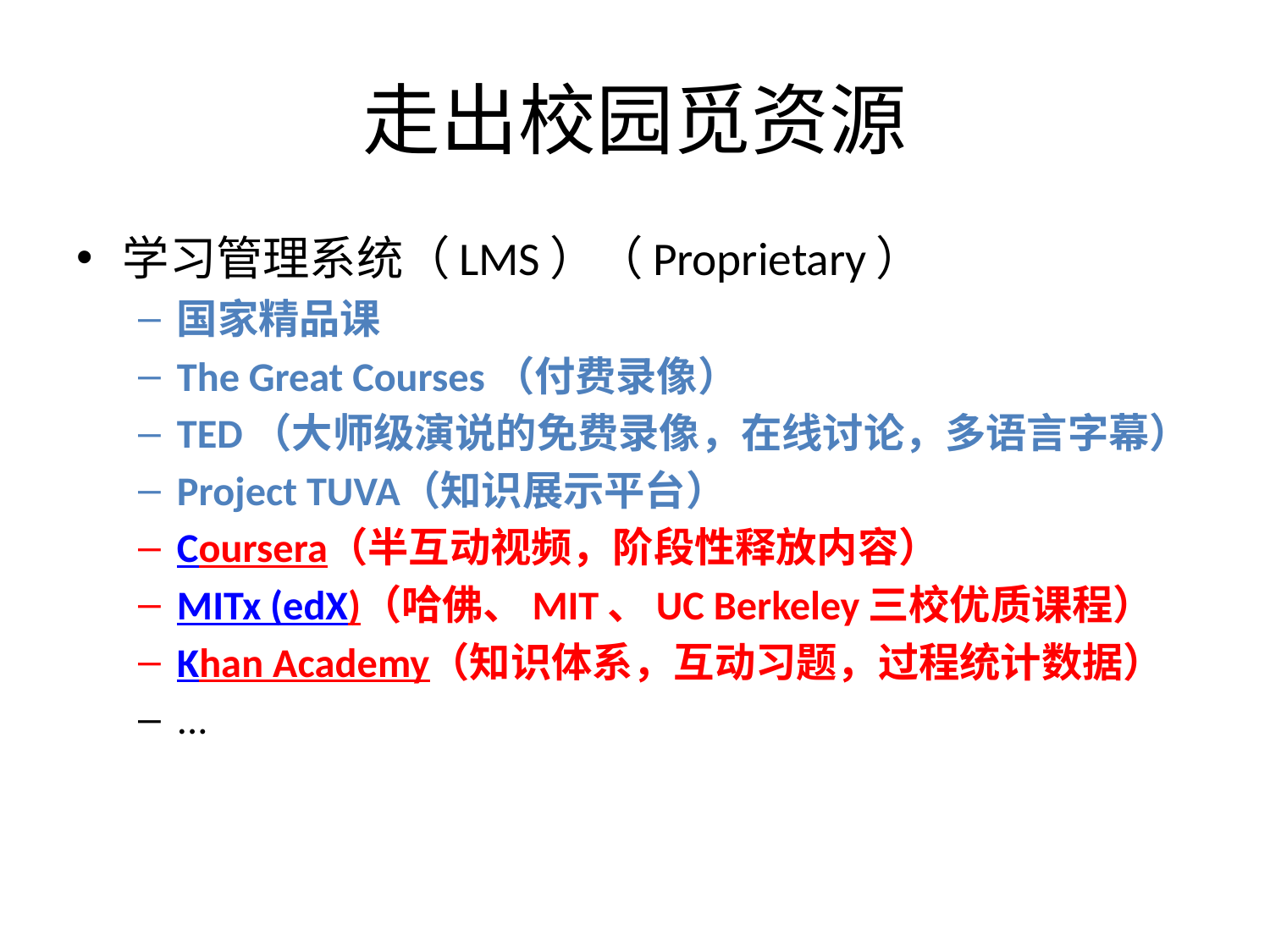

# 走出校园觅资源
学习管理系统（LMS）（Proprietary）
国家精品课
The Great Courses（付费录像）
TED（大师级演说的免费录像，在线讨论，多语言字幕）
Project TUVA（知识展示平台）
Coursera（半互动视频，阶段性释放内容）
MITx (edX)（哈佛、MIT、UC Berkeley三校优质课程）
Khan Academy（知识体系，互动习题，过程统计数据）
...